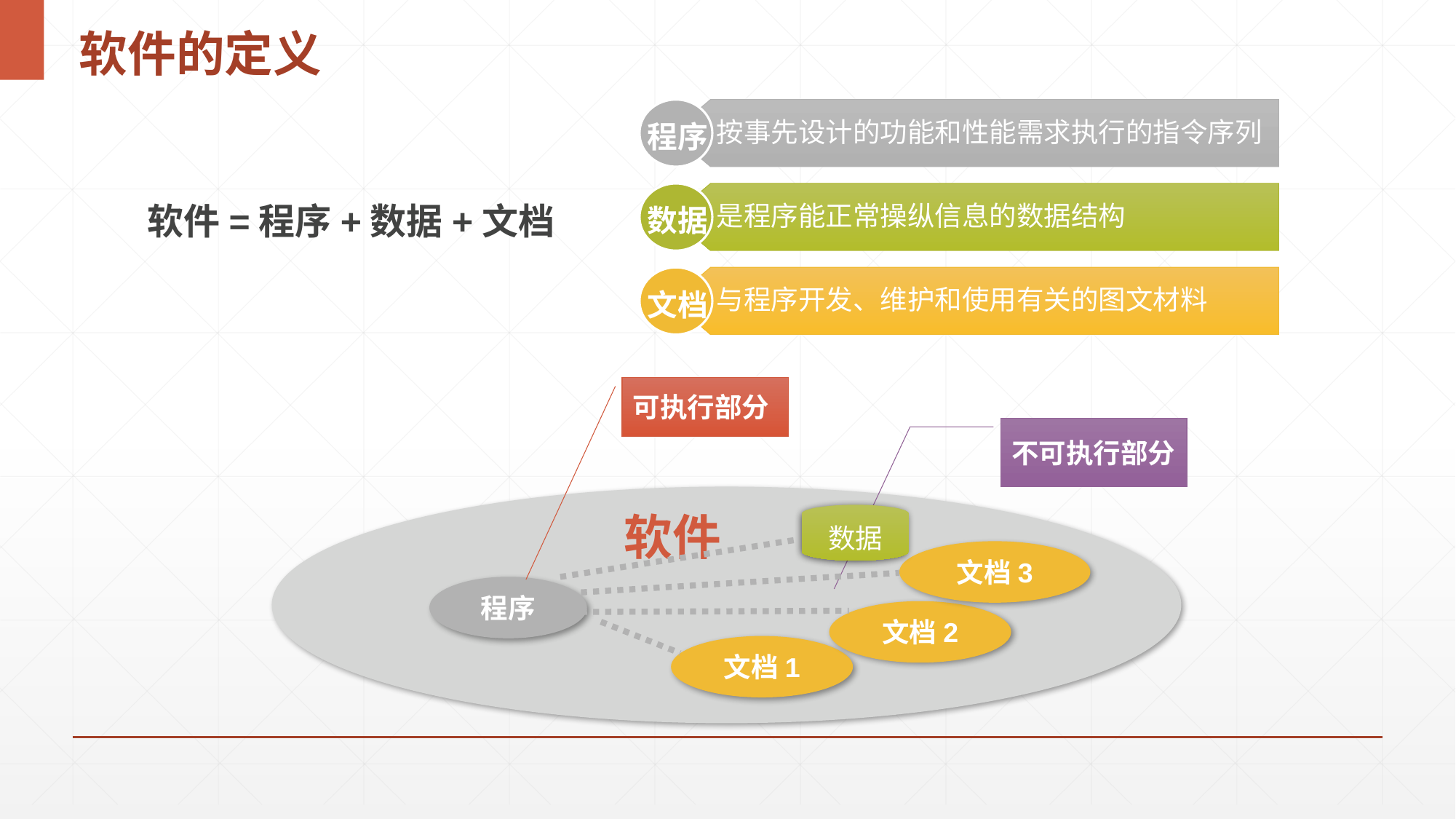

# 软件的定义
按事先设计的功能和性能需求执行的指令序列

是程序能正常操纵信息的数据结构

与程序开发、维护和使用有关的图文材料

程序
数据
文档
软件=程序+数据+文档
可执行部分
不可执行部分

软件
数据

文档3
程序
文档2
文档1